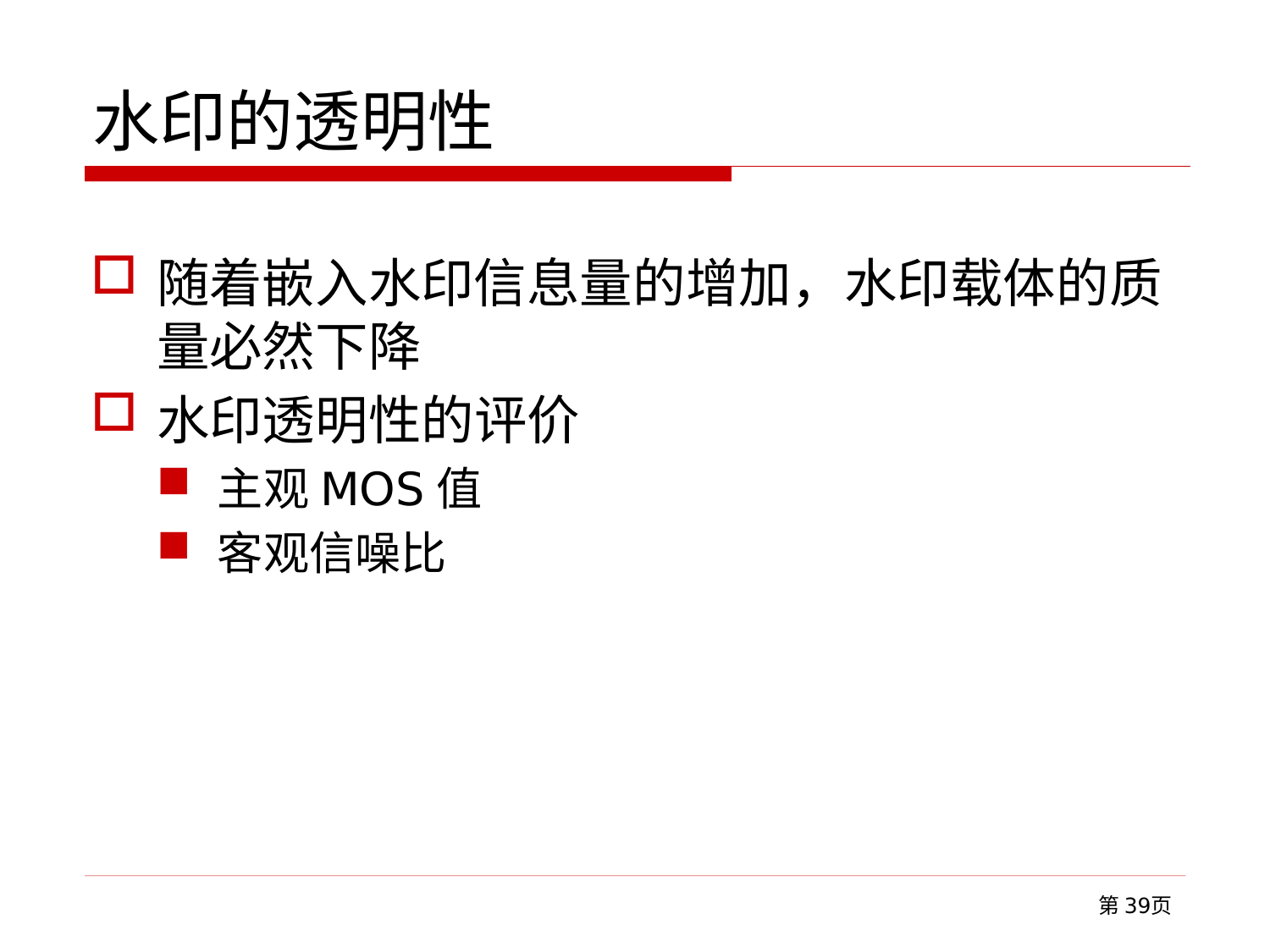

# 水印的透明性
随着嵌入水印信息量的增加，水印载体的质量必然下降
水印透明性的评价
主观MOS值
客观信噪比
39